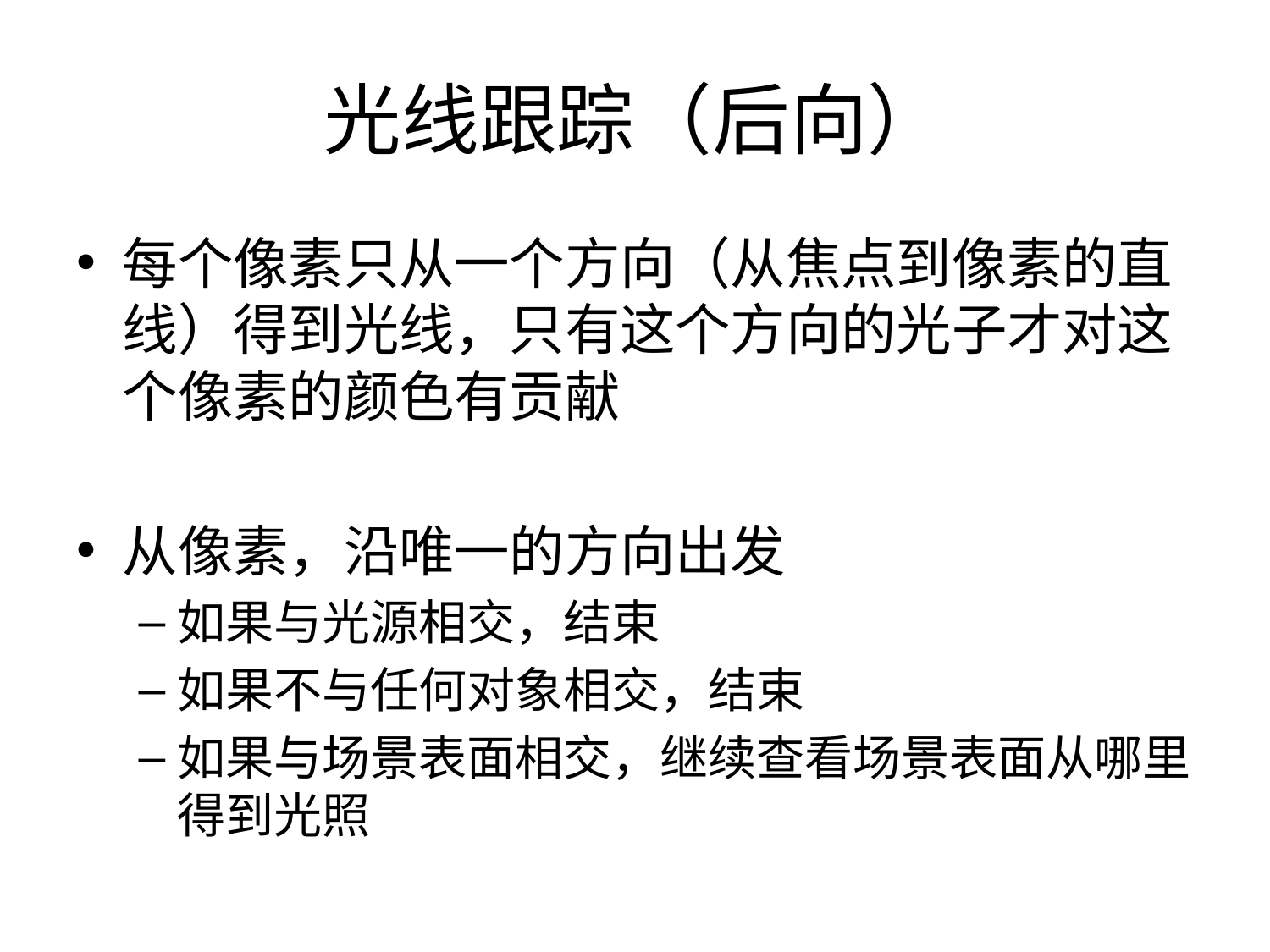

# 光线跟踪（后向）
每个像素只从一个方向（从焦点到像素的直线）得到光线，只有这个方向的光子才对这个像素的颜色有贡献

从像素，沿唯一的方向出发
如果与光源相交，结束
如果不与任何对象相交，结束
如果与场景表面相交，继续查看场景表面从哪里得到光照